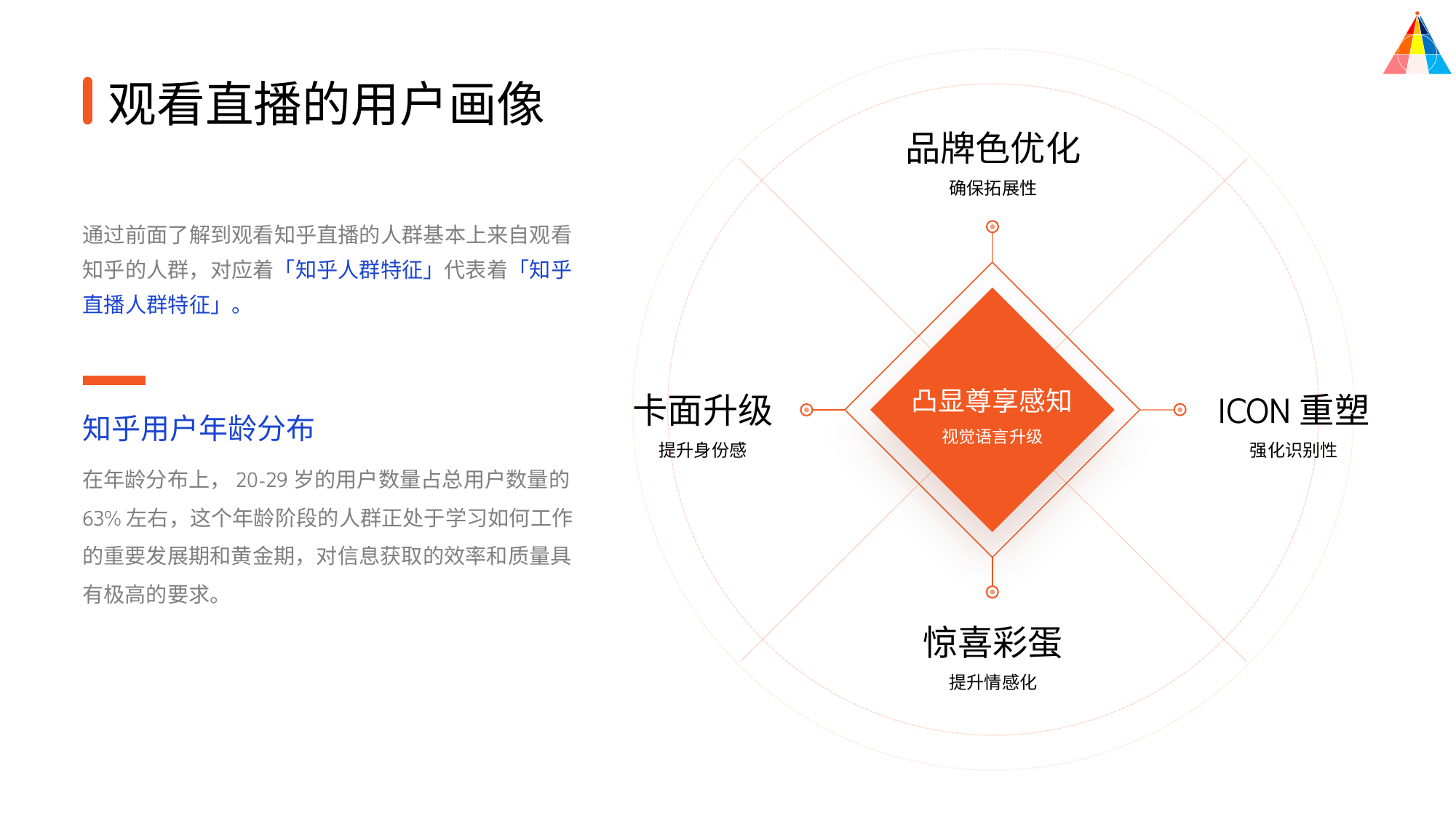

品牌色优化
确保拓展性

凸显尊享感知
视觉语言升级
卡面升级
ICON重塑

提升身份感
强化识别性

惊喜彩蛋
提升情感化
观看直播的用户画像

通过前面了解到观看知乎直播的人群基本上来自观看知乎的人群，对应着「知乎人群特征」代表着「知乎直播人群特征」。

知乎用户年龄分布
在年龄分布上，20-29岁的用户数量占总用户数量的63%左右，这个年龄阶段的人群正处于学习如何工作的重要发展期和黄金期，对信息获取的效率和质量具有极高的要求。